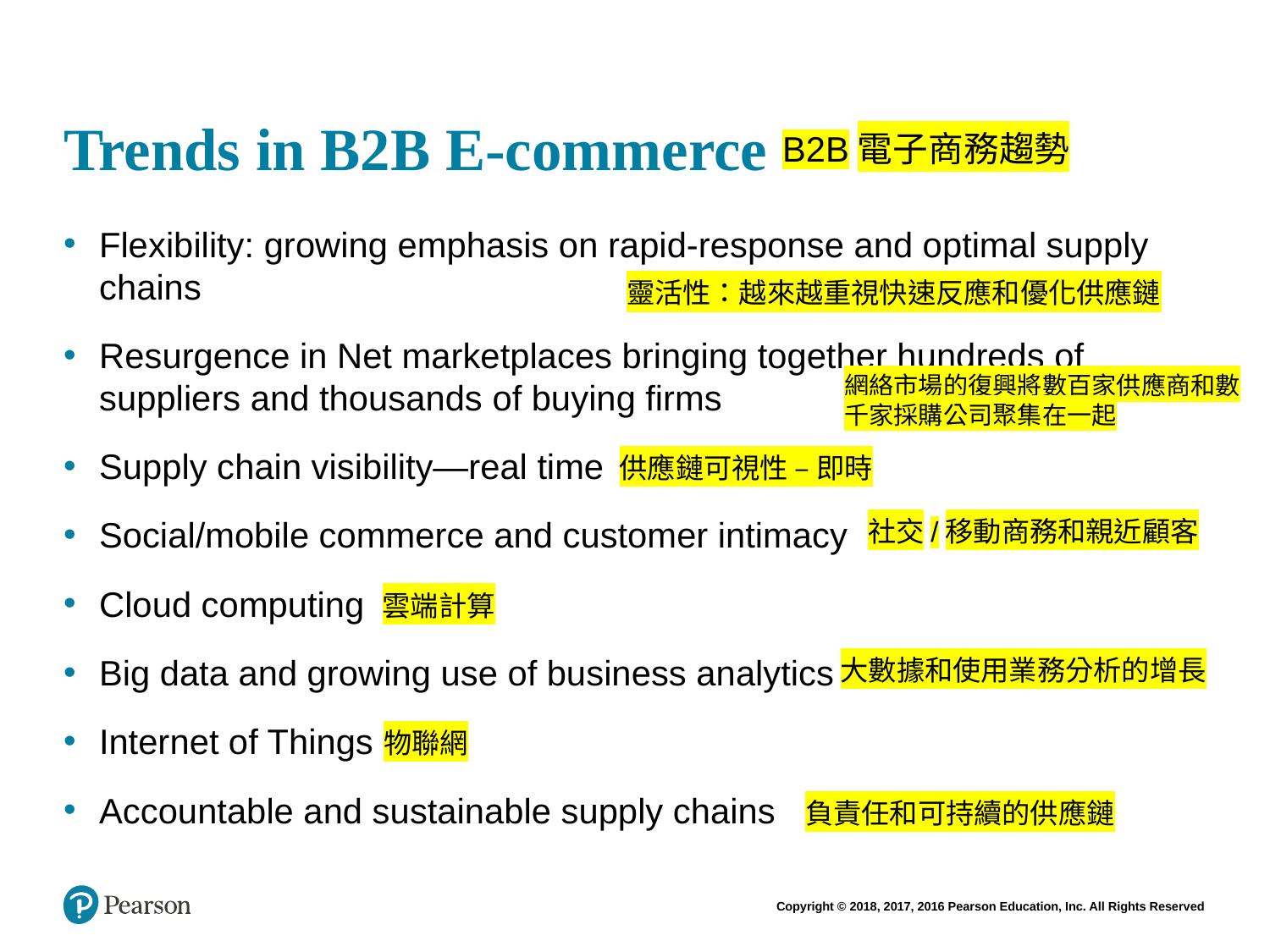

# Trends in B2B E-commerce
B2B電子商務趨勢
Flexibility: growing emphasis on rapid-response and optimal supply chains
Resurgence in Net marketplaces bringing together hundreds of suppliers and thousands of buying firms
Supply chain visibility—real time
Social/mobile commerce and customer intimacy
Cloud computing
Big data and growing use of business analytics
Internet of Things
Accountable and sustainable supply chains
靈活性：越來越重視快速反應和優化供應鏈
網絡市場的復興將數百家供應商和數千家採購公司聚集在一起
供應鏈可視性 – 即時
社交/移動商務和親近顧客
雲端計算
大數據和使用業務分析的增長
物聯網
負責任和可持續的供應鏈